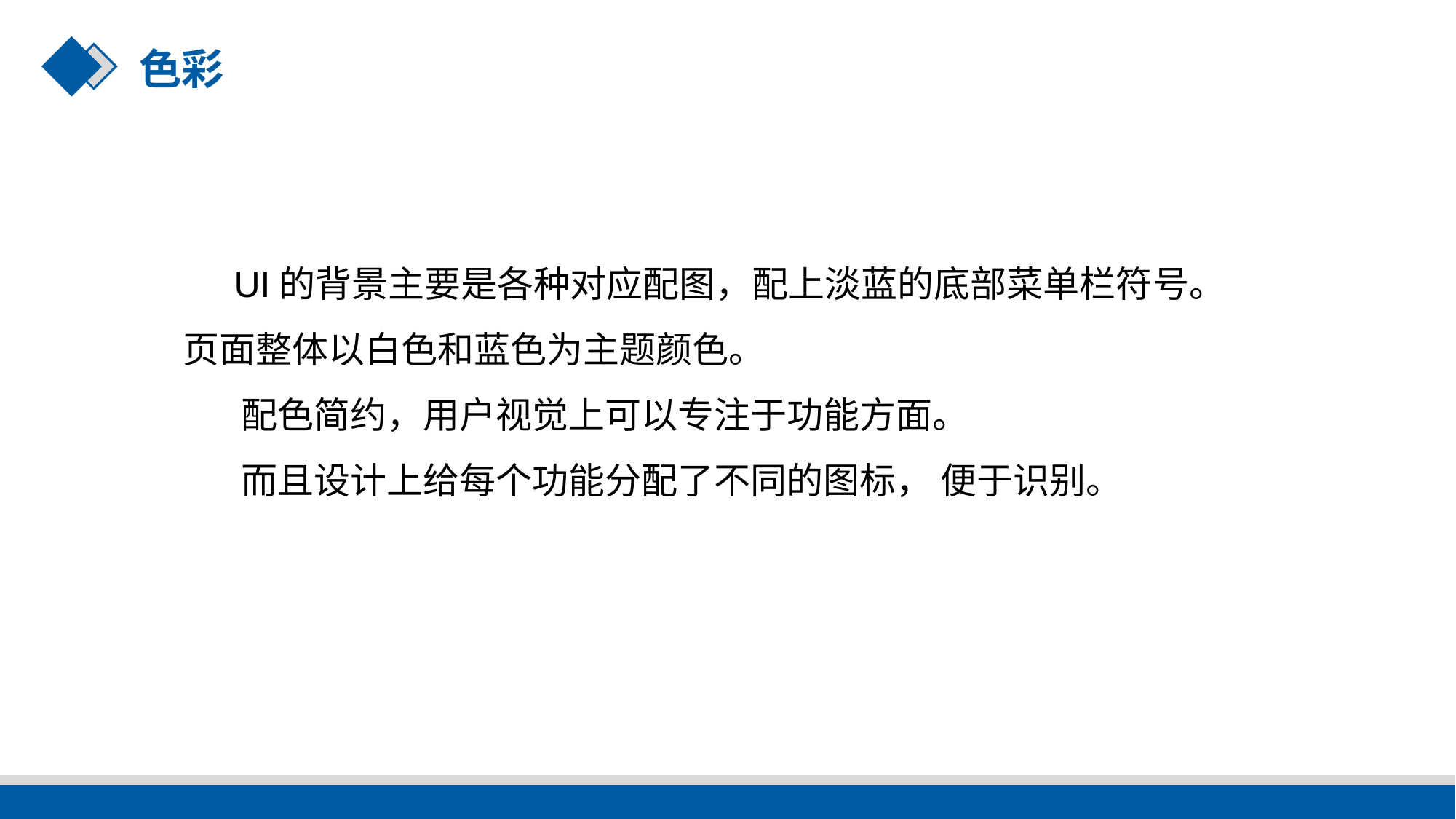

色彩

     UI的背景主要是各种对应配图，配上淡蓝的底部菜单栏符号。页面整体以白色和蓝色为主题颜色。
      配色简约，用户视觉上可以专注于功能方面。
      而且设计上给每个功能分配了不同的图标， 便于识别。